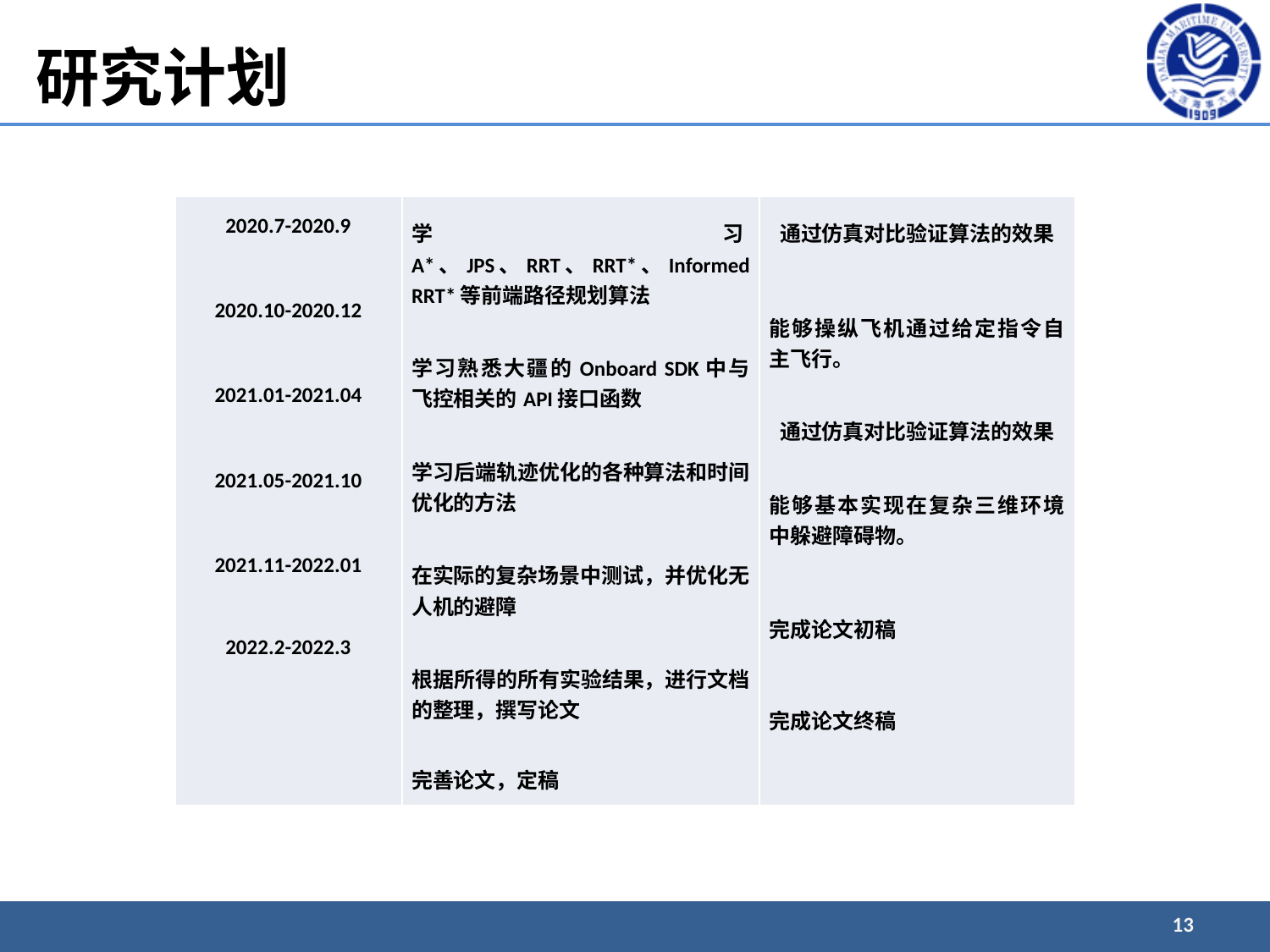

研究计划

| 2020.7-2020.9       2020.10-2020.12       2021.01-2021.04       2021.05-2021.10       2021.11-2022.01     2022.2-2022.3 | 学习A\*、JPS、RRT、RRT\*、Informed RRT\*等前端路径规划算法   学习熟悉大疆的Onboard SDK中与飞控相关的API接口函数     学习后端轨迹优化的各种算法和时间优化的方法     在实际的复杂场景中测试，并优化无人机的避障     根据所得的所有实验结果，进行文档的整理，撰写论文   完善论文，定稿 | 通过仿真对比验证算法的效果     能够操纵飞机通过给定指令自主飞行。     通过仿真对比验证算法的效果     能够基本实现在复杂三维环境中躲避障碍物。     完成论文初稿     完成论文终稿 |
| --- | --- | --- |
13